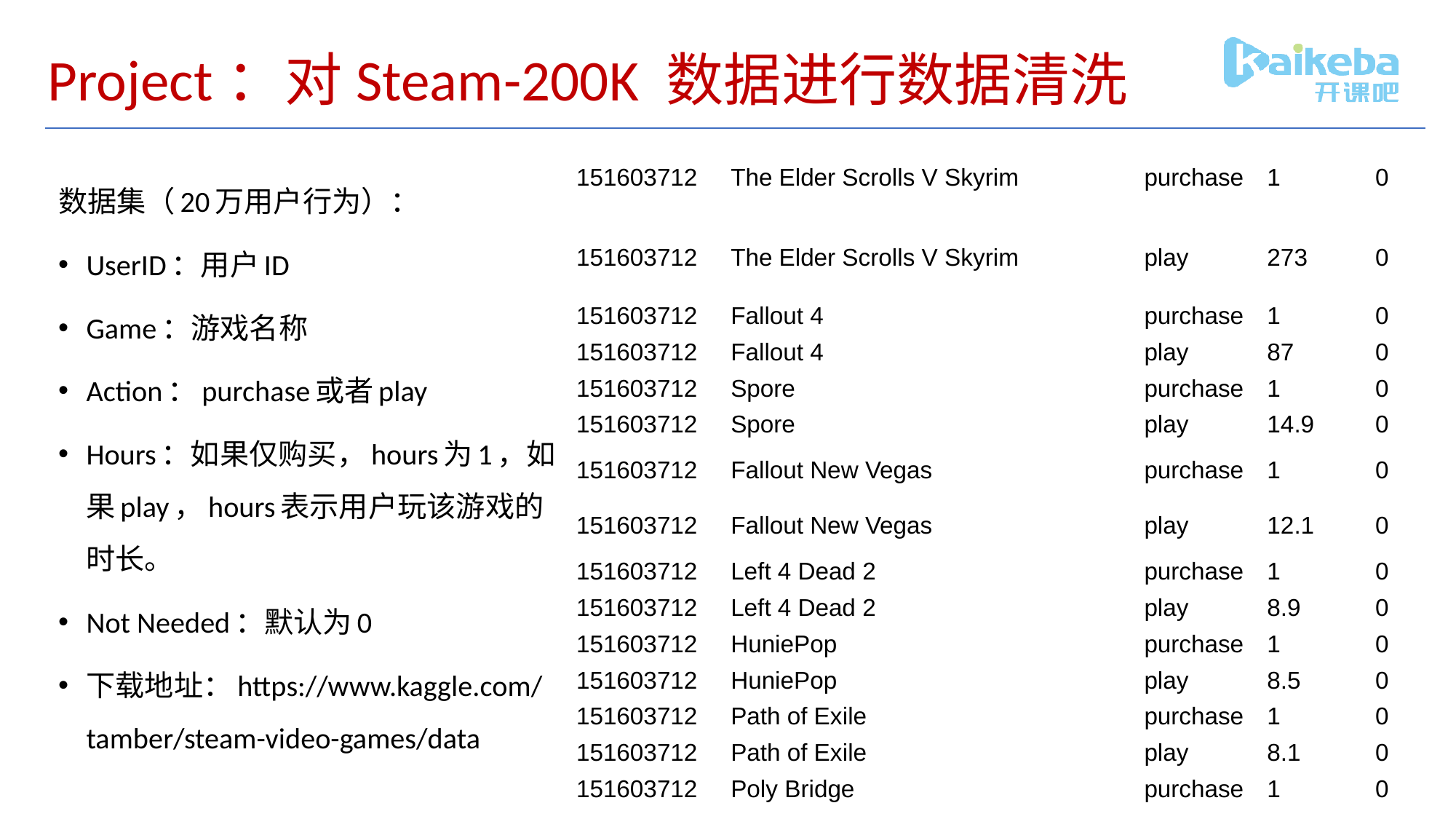

# Project：对Steam-200K 数据进行数据清洗
|  |  |  |  |  |
| --- | --- | --- | --- | --- |
| 151603712 | The Elder Scrolls V Skyrim | purchase | 1 | 0 |
| 151603712 | The Elder Scrolls V Skyrim | play | 273 | 0 |
| 151603712 | Fallout 4 | purchase | 1 | 0 |
| 151603712 | Fallout 4 | play | 87 | 0 |
| 151603712 | Spore | purchase | 1 | 0 |
| 151603712 | Spore | play | 14.9 | 0 |
| 151603712 | Fallout New Vegas | purchase | 1 | 0 |
| 151603712 | Fallout New Vegas | play | 12.1 | 0 |
| 151603712 | Left 4 Dead 2 | purchase | 1 | 0 |
| 151603712 | Left 4 Dead 2 | play | 8.9 | 0 |
| 151603712 | HuniePop | purchase | 1 | 0 |
| 151603712 | HuniePop | play | 8.5 | 0 |
| 151603712 | Path of Exile | purchase | 1 | 0 |
| 151603712 | Path of Exile | play | 8.1 | 0 |
| 151603712 | Poly Bridge | purchase | 1 | 0 |
数据集（20万用户行为）：
UserID：用户ID
Game：游戏名称
Action：purchase或者play
Hours：如果仅购买，hours为1，如果play，hours表示用户玩该游戏的时长。
Not Needed：默认为0
下载地址：https://www.kaggle.com/tamber/steam-video-games/data